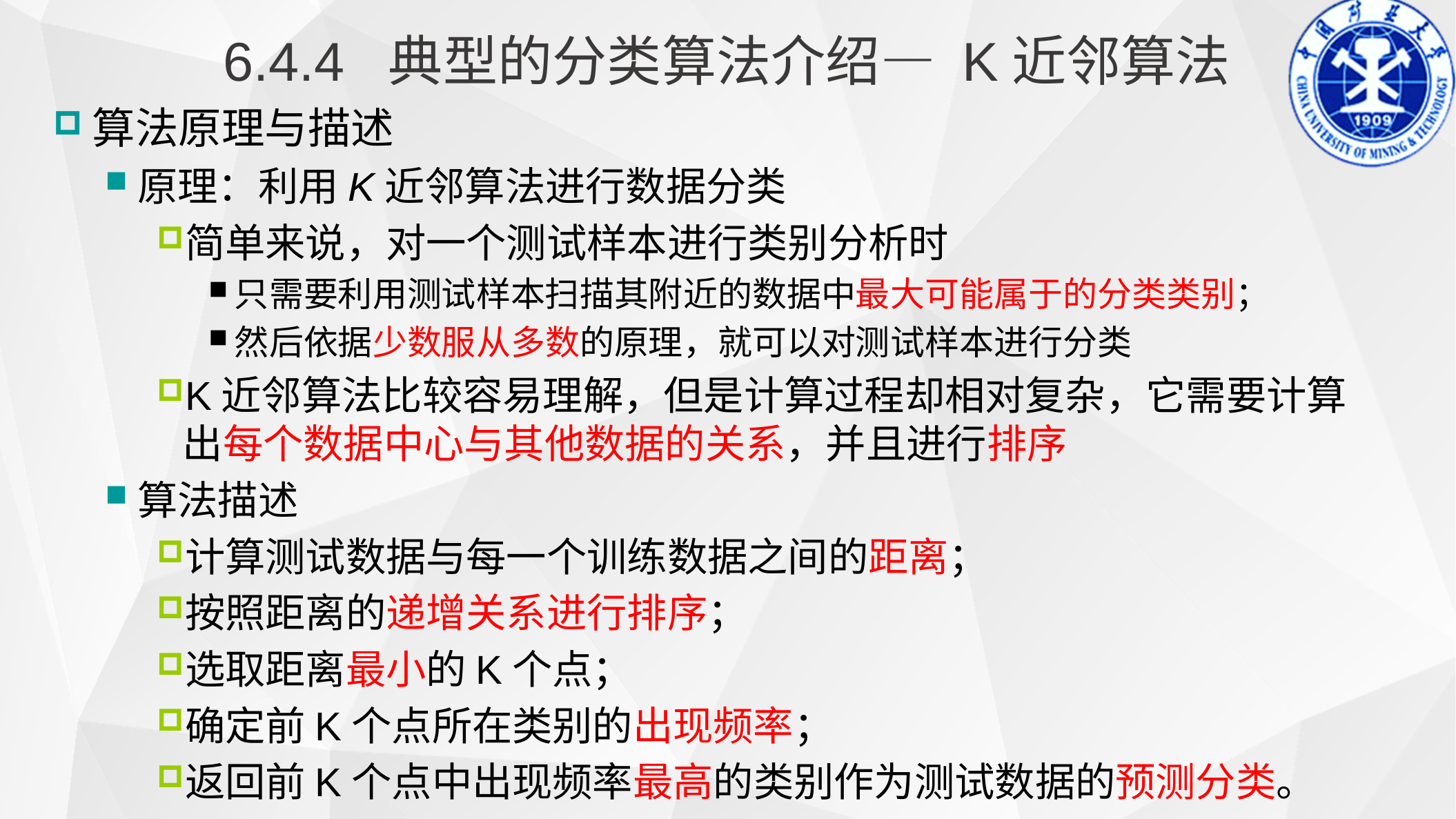

6.4.4  典型的分类算法介绍— K近邻算法
算法原理与描述
原理：利用K近邻算法进行数据分类
简单来说，对一个测试样本进行类别分析时
只需要利用测试样本扫描其附近的数据中最大可能属于的分类类别；
然后依据少数服从多数的原理，就可以对测试样本进行分类
K近邻算法比较容易理解，但是计算过程却相对复杂，它需要计算出每个数据中心与其他数据的关系，并且进行排序
算法描述
计算测试数据与每一个训练数据之间的距离；
按照距离的递增关系进行排序；
选取距离最小的K个点；
确定前K个点所在类别的出现频率；
返回前K个点中出现频率最高的类别作为测试数据的预测分类。

149